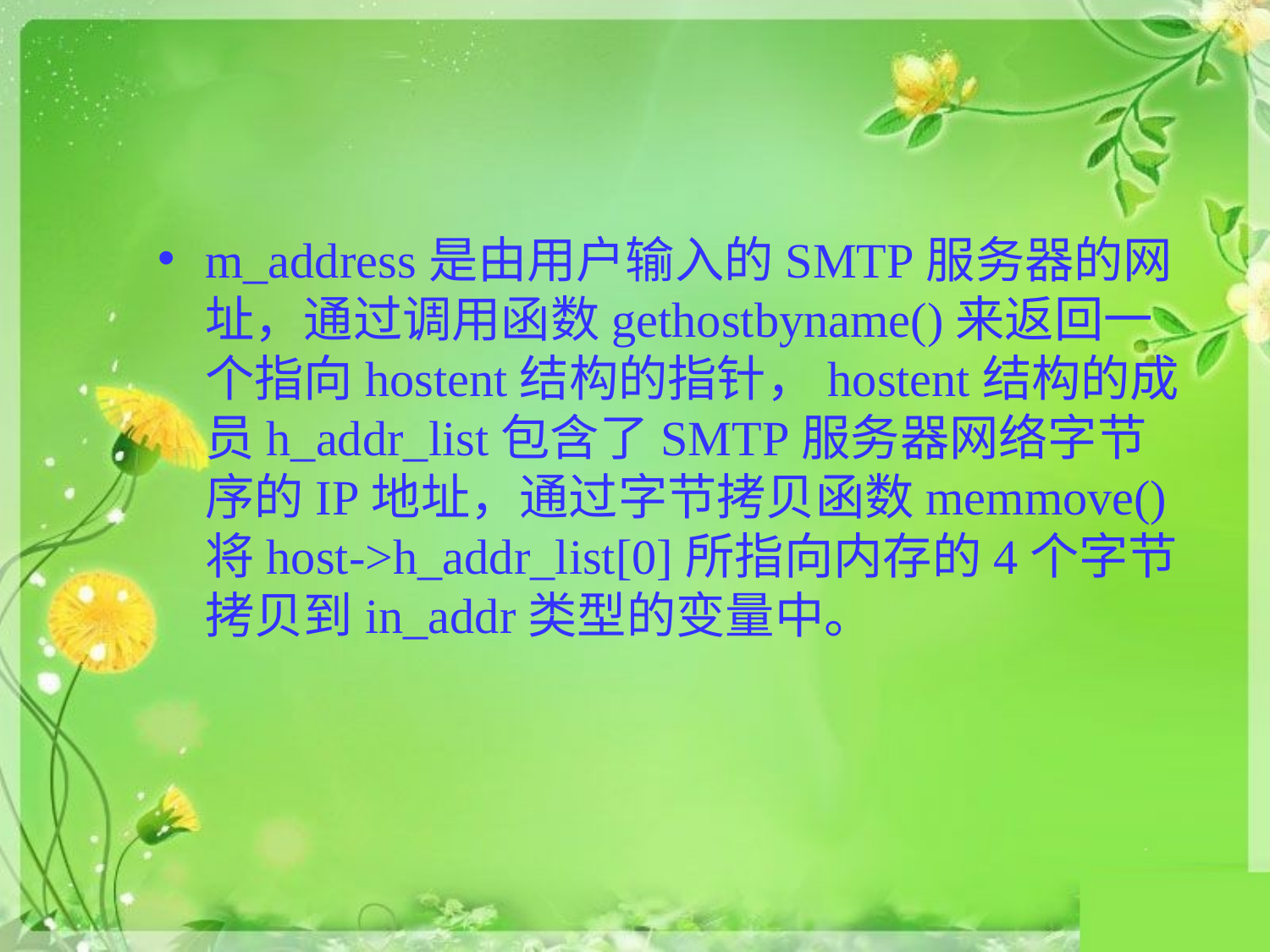

#
m_address是由用户输入的SMTP服务器的网址，通过调用函数gethostbyname()来返回一个指向hostent结构的指针，hostent结构的成员h_addr_list包含了SMTP服务器网络字节序的IP地址，通过字节拷贝函数memmove()将host->h_addr_list[0]所指向内存的4个字节拷贝到in_addr类型的变量中。